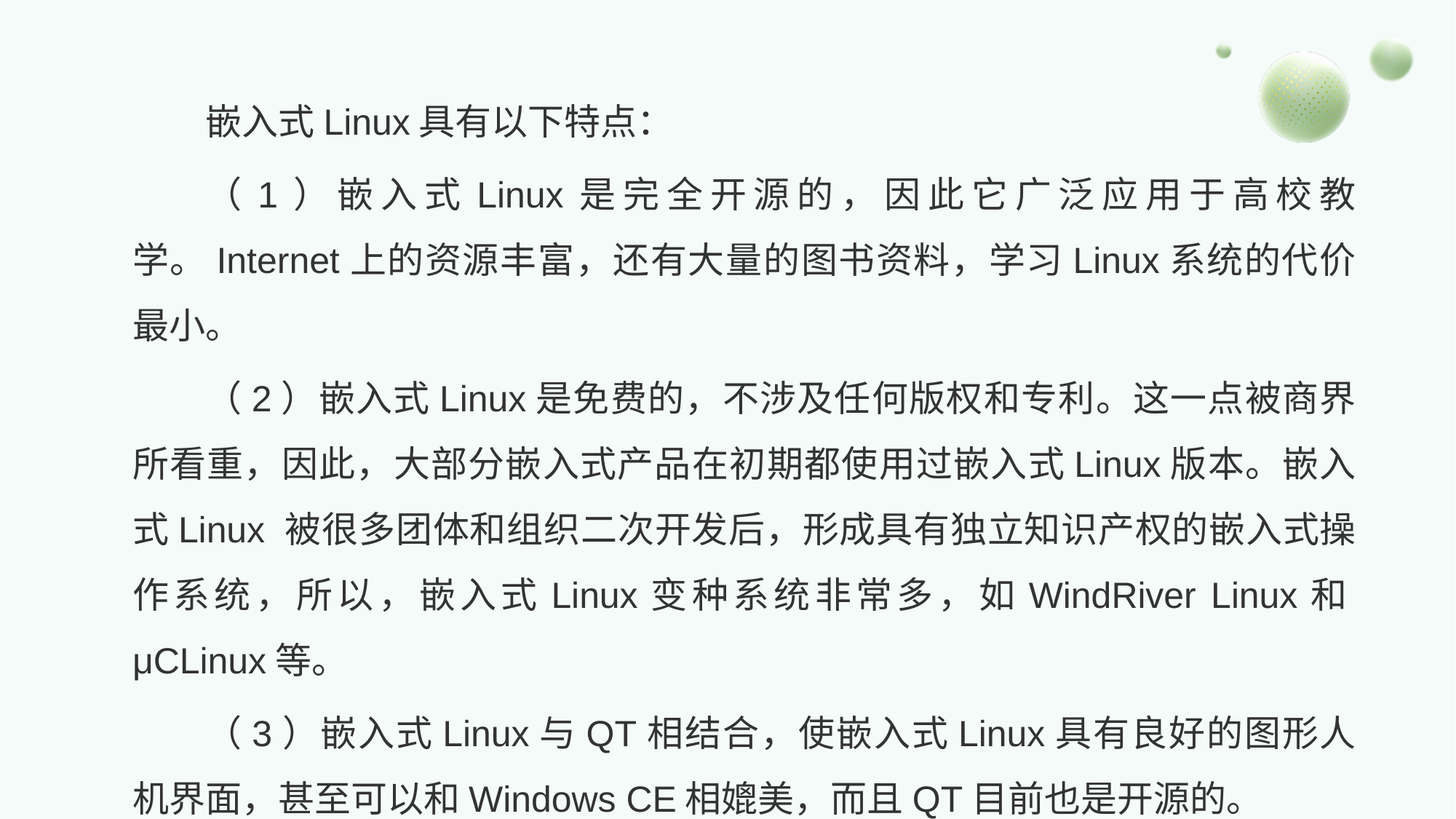

嵌入式Linux具有以下特点：
（1）嵌入式Linux是完全开源的，因此它广泛应用于高校教学。Internet上的资源丰富，还有大量的图书资料，学习Linux系统的代价最小。
（2）嵌入式Linux是免费的，不涉及任何版权和专利。这一点被商界所看重，因此，大部分嵌入式产品在初期都使用过嵌入式Linux版本。嵌入式Linux 被很多团体和组织二次开发后，形成具有独立知识产权的嵌入式操作系统，所以，嵌入式Linux变种系统非常多，如WindRiver Linux和μCLinux等。
（3）嵌入式Linux与QT相结合，使嵌入式Linux具有良好的图形人机界面，甚至可以和Windows CE相媲美，而且QT目前也是开源的。